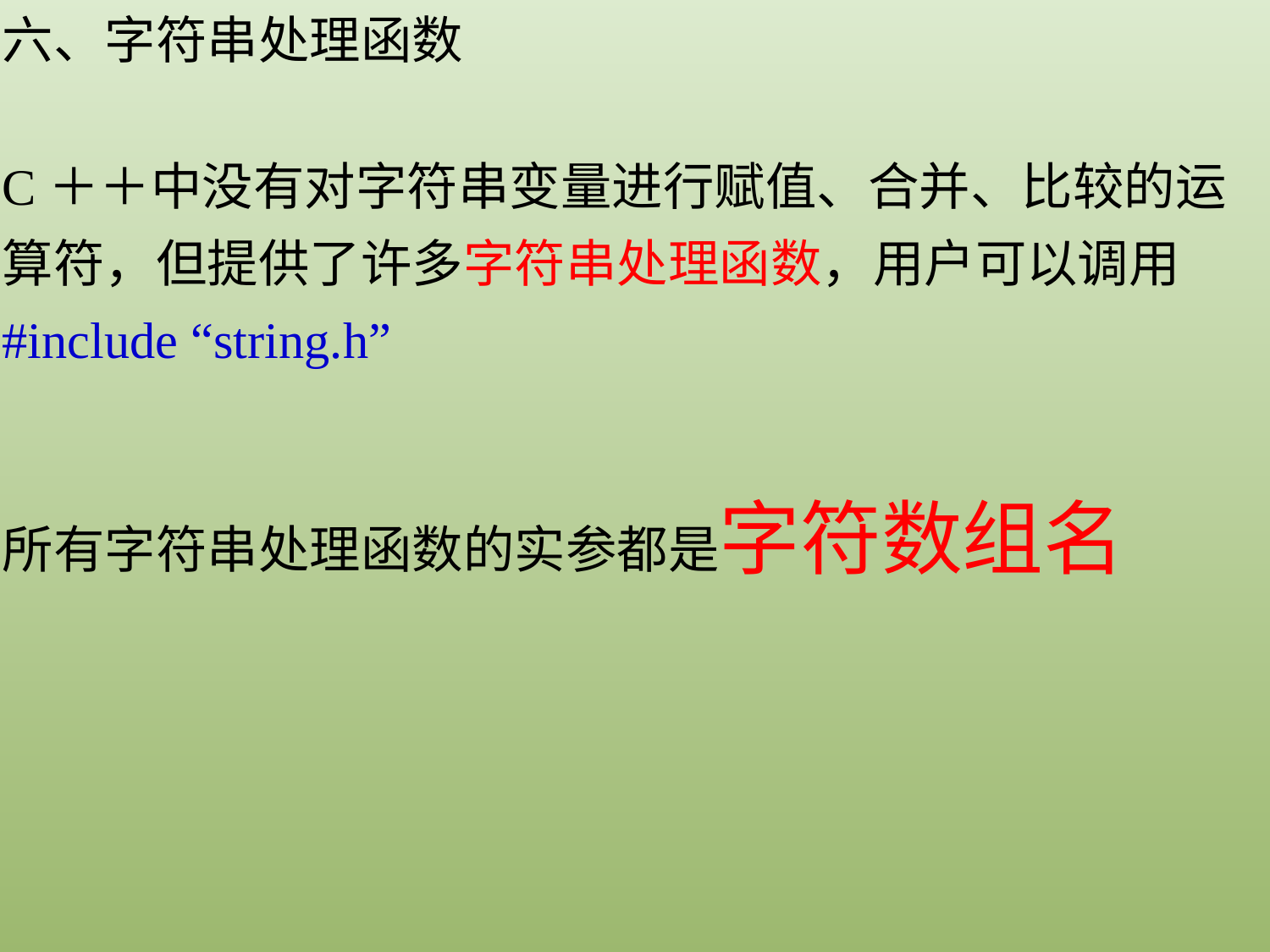

六、字符串处理函数
C＋＋中没有对字符串变量进行赋值、合并、比较的运算符，但提供了许多字符串处理函数，用户可以调用  #include “string.h”
所有字符串处理函数的实参都是字符数组名
355